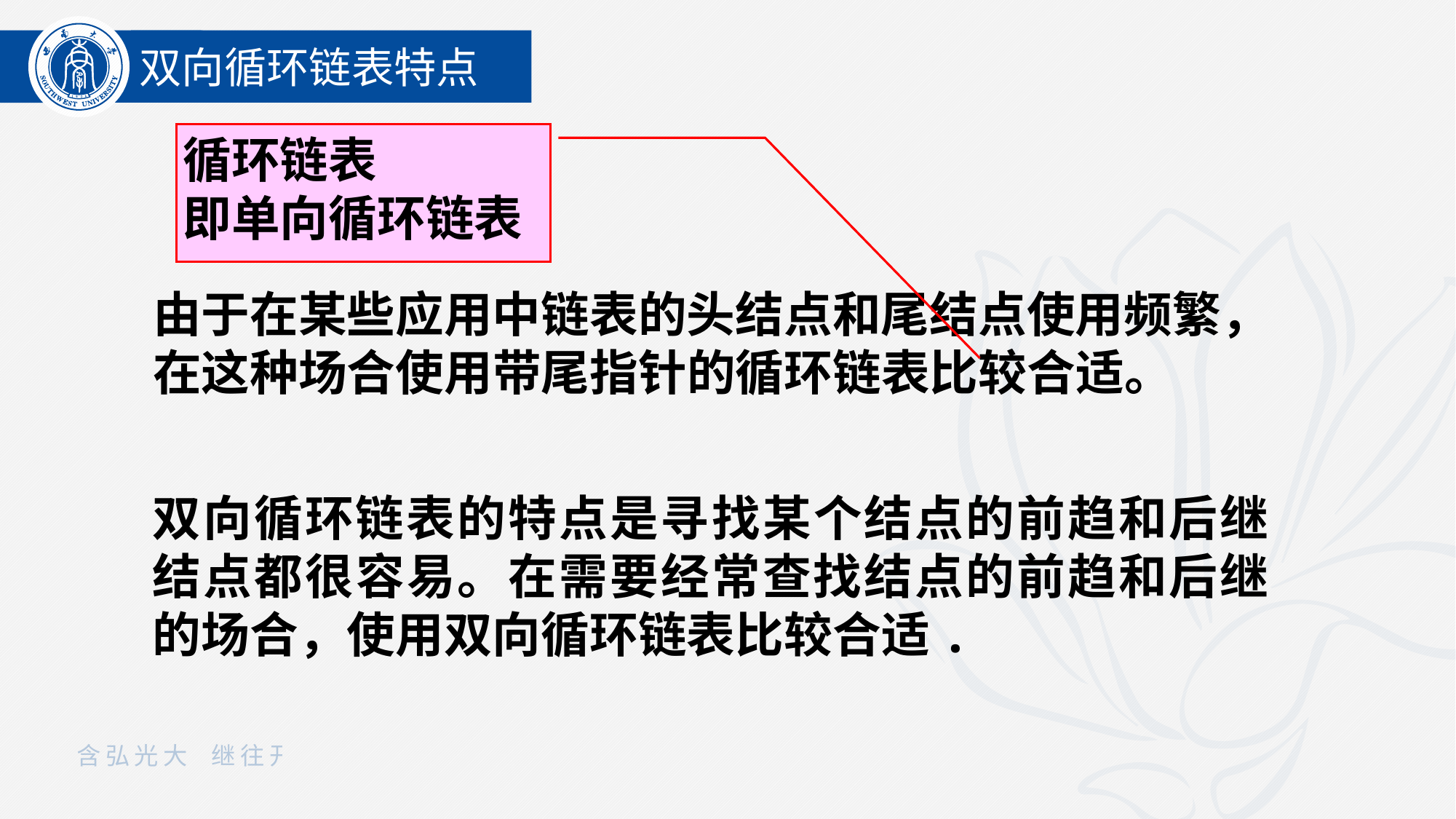

双向循环链表特点
循环链表
即单向循环链表
由于在某些应用中链表的头结点和尾结点使用频繁，在这种场合使用带尾指针的循环链表比较合适。
双向循环链表的特点是寻找某个结点的前趋和后继结点都很容易。在需要经常查找结点的前趋和后继的场合，使用双向循环链表比较合适.
44